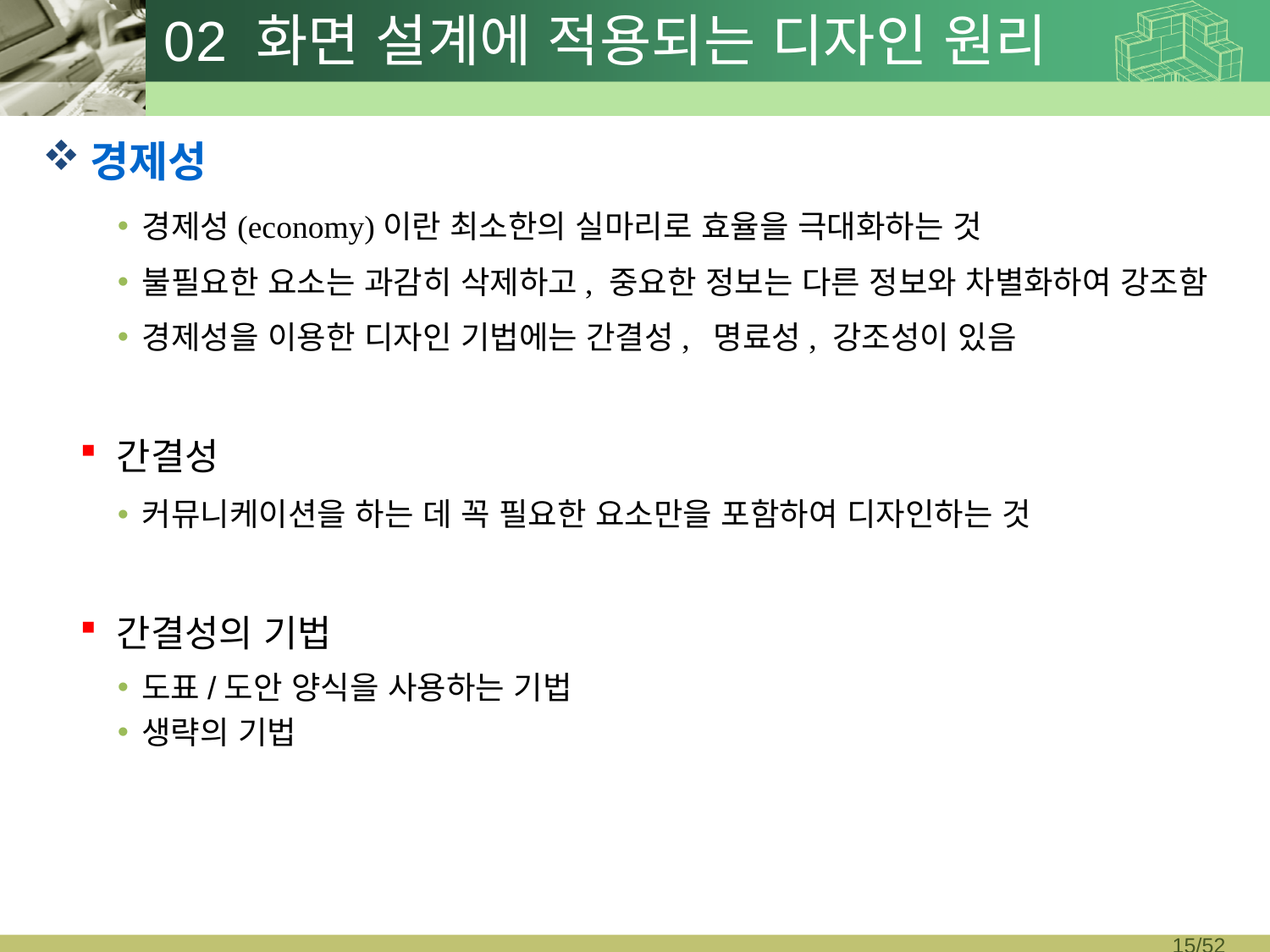

# 02 화면 설계에 적용되는 디자인 원리
경제성
경제성(economy)이란 최소한의 실마리로 효율을 극대화하는 것
불필요한 요소는 과감히 삭제하고, 중요한 정보는 다른 정보와 차별화하여 강조함
경제성을 이용한 디자인 기법에는 간결성,  명료성, 강조성이 있음

간결성
커뮤니케이션을 하는 데 꼭 필요한 요소만을 포함하여 디자인하는 것

간결성의 기법
도표/도안 양식을 사용하는 기법
생략의 기법